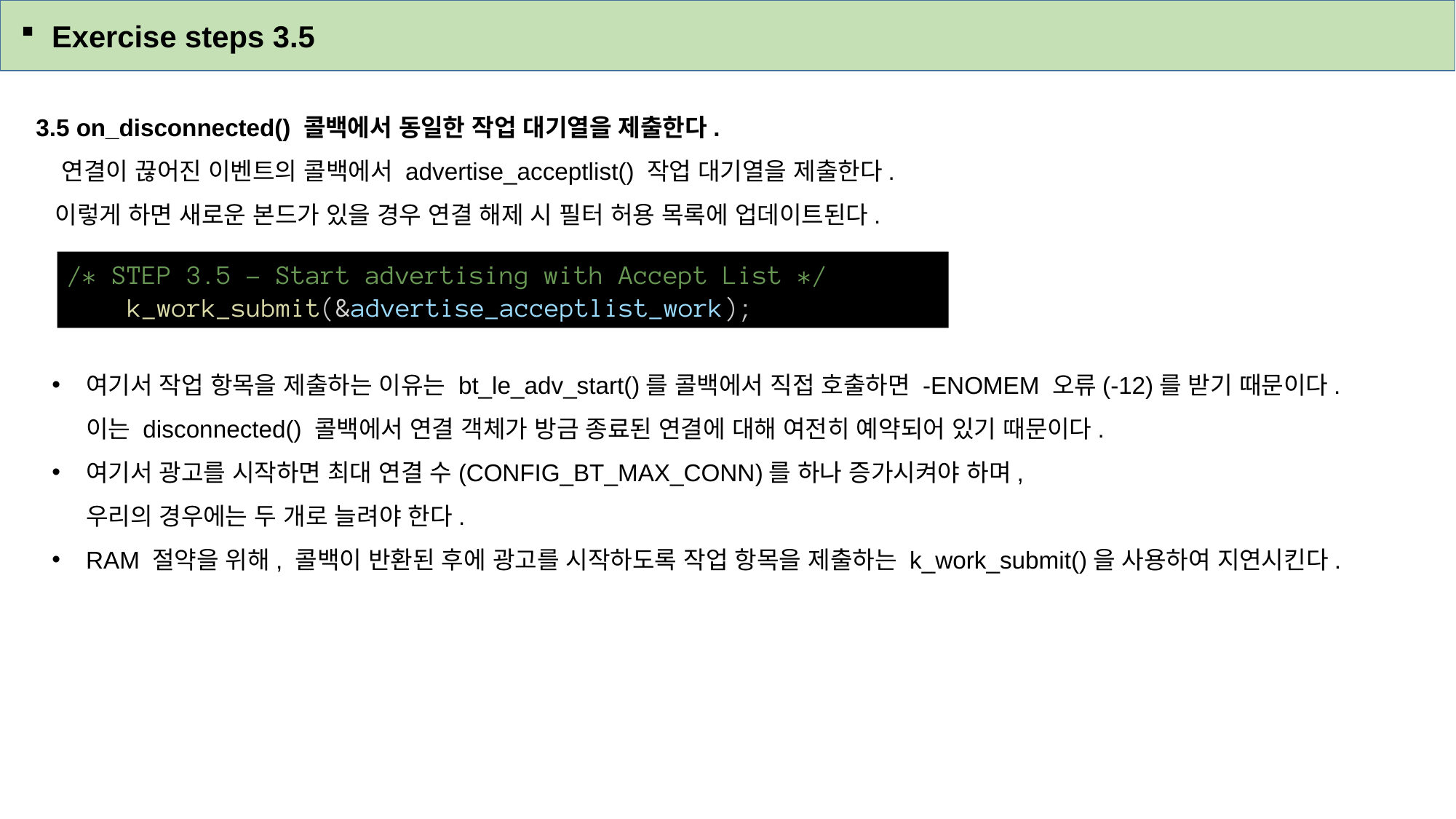

Exercise steps 3.5
3.5 on_disconnected() 콜백에서 동일한 작업 대기열을 제출한다.
   연결이 끊어진 이벤트의 콜백에서 advertise_acceptlist() 작업 대기열을 제출한다.
  이렇게 하면 새로운 본드가 있을 경우 연결 해제 시 필터 허용 목록에 업데이트된다.
/* STEP 3.5 - Start advertising with Accept List */
    k_work_submit(&advertise_acceptlist_work);
여기서 작업 항목을 제출하는 이유는 bt_le_adv_start()를 콜백에서 직접 호출하면 -ENOMEM 오류(-12)를 받기 때문이다.
이는 disconnected() 콜백에서 연결 객체가 방금 종료된 연결에 대해 여전히 예약되어 있기 때문이다.
여기서 광고를 시작하면 최대 연결 수(CONFIG_BT_MAX_CONN)를 하나 증가시켜야 하며,
우리의 경우에는 두 개로 늘려야 한다.
RAM 절약을 위해, 콜백이 반환된 후에 광고를 시작하도록 작업 항목을 제출하는 k_work_submit()을 사용하여 지연시킨다.